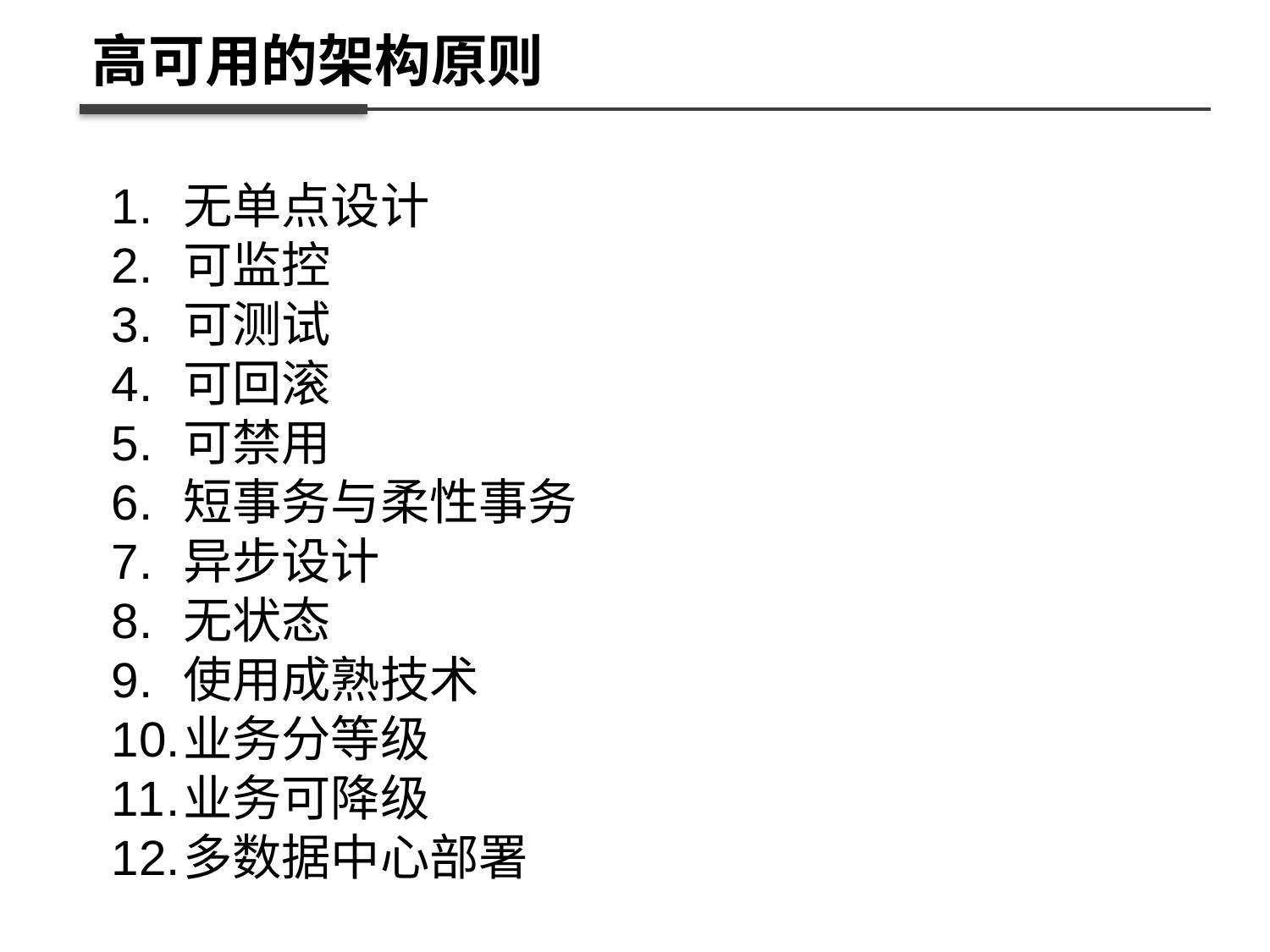

高可用的架构原则
无单点设计
可监控
可测试
可回滚
可禁用
短事务与柔性事务
异步设计
无状态
使用成熟技术
业务分等级
业务可降级
多数据中心部署